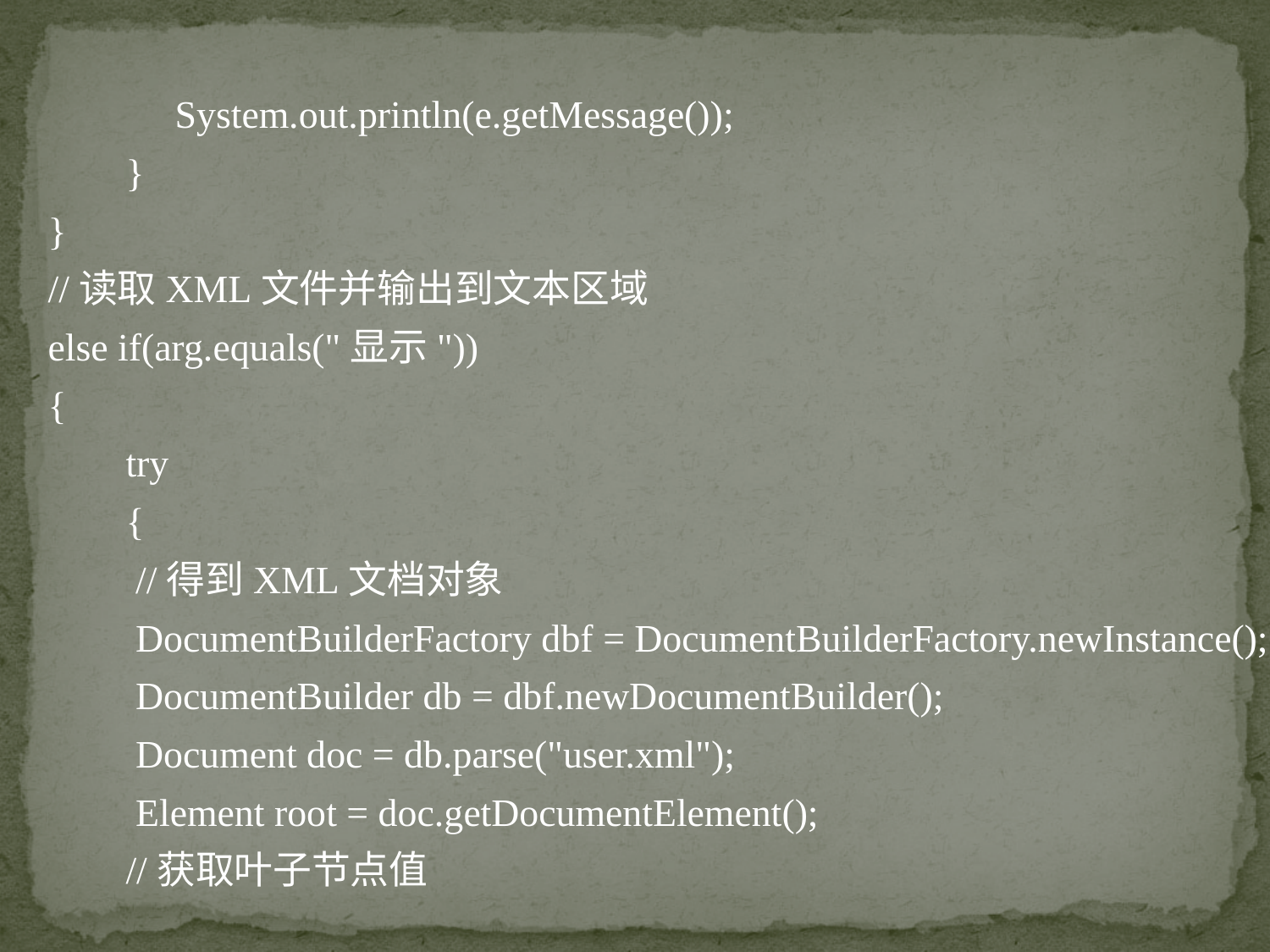

System.out.println(e.getMessage());
        }
}
//读取XML文件并输出到文本区域
else if(arg.equals("显示"))
{
        try
        {
         //得到XML文档对象
         DocumentBuilderFactory dbf = DocumentBuilderFactory.newInstance();
         DocumentBuilder db = dbf.newDocumentBuilder();
         Document doc = db.parse("user.xml");
         Element root = doc.getDocumentElement();
        //获取叶子节点值